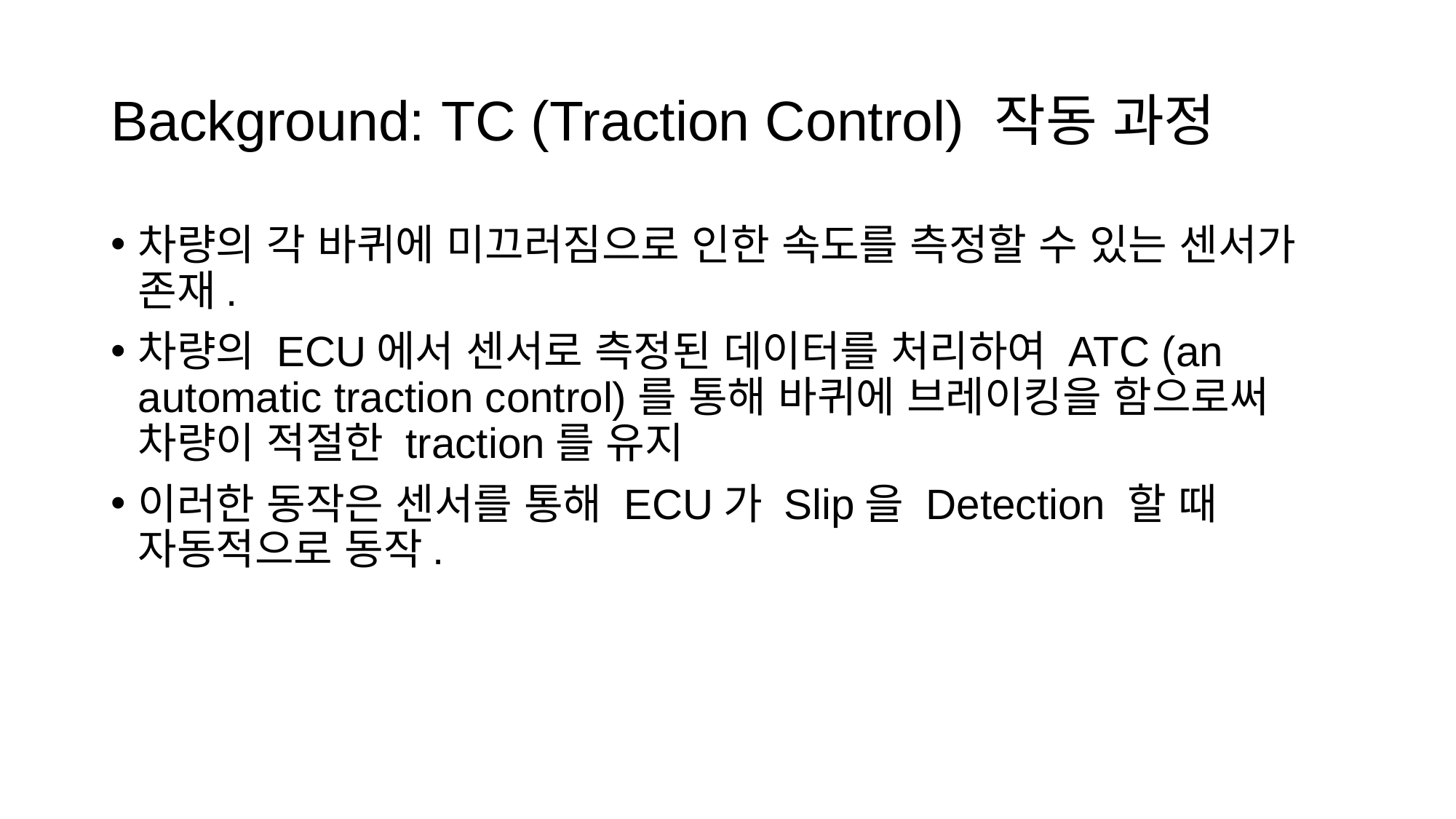

# Background: TC (Traction Control) 작동 과정
차량의 각 바퀴에 미끄러짐으로 인한 속도를 측정할 수 있는 센서가 존재.
차량의 ECU에서 센서로 측정된 데이터를 처리하여 ATC (an automatic traction control)를 통해 바퀴에 브레이킹을 함으로써 차량이 적절한 traction를 유지
이러한 동작은 센서를 통해 ECU가 Slip을 Detection 할 때 자동적으로 동작.